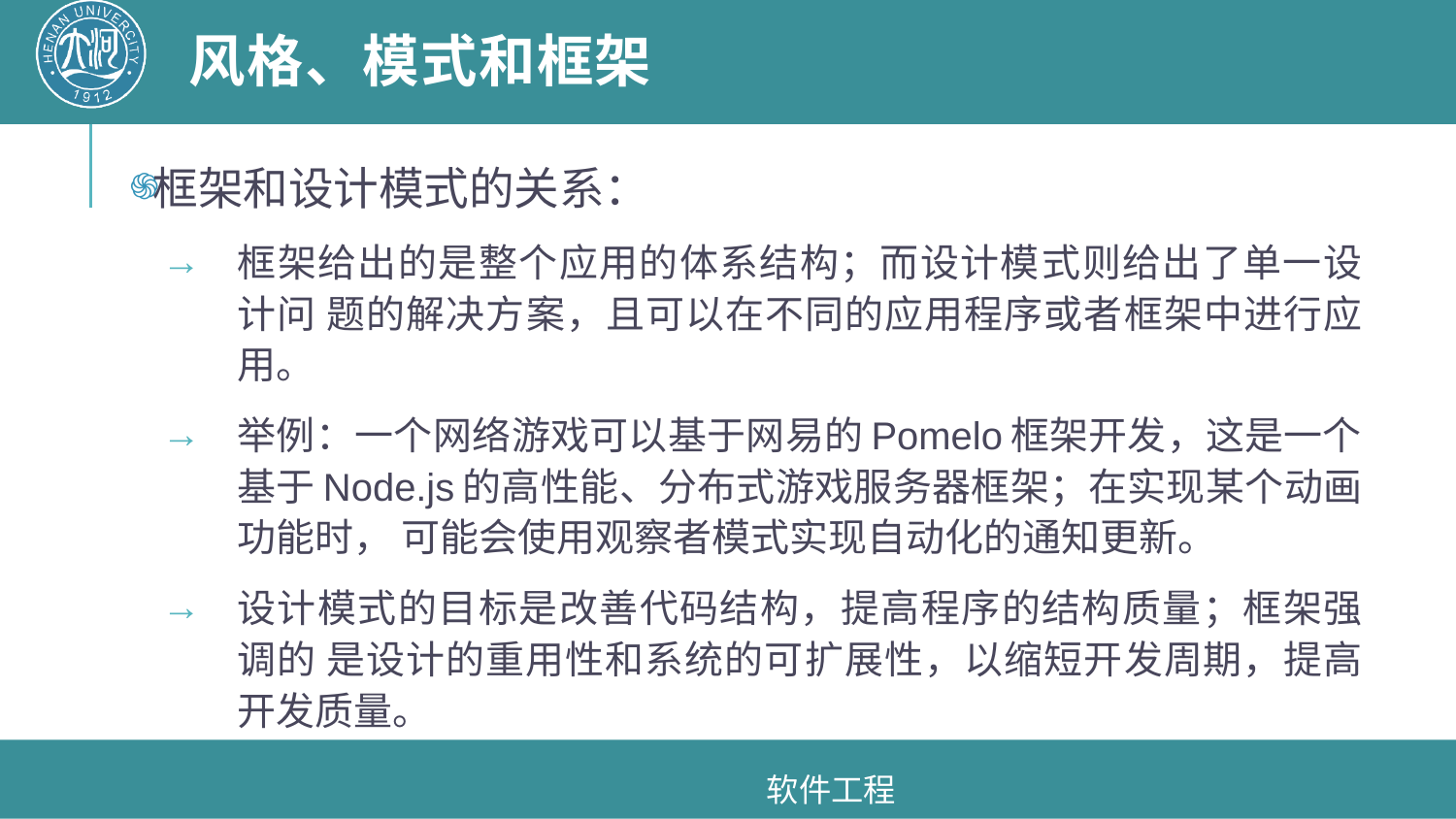

# 风格、模式和框架
框架和设计模式的关系：
框架给出的是整个应用的体系结构；而设计模式则给出了单一设计问 题的解决方案，且可以在不同的应用程序或者框架中进行应用。
举例：一个网络游戏可以基于网易的Pomelo框架开发，这是一个基于Node.js的高性能、分布式游戏服务器框架；在实现某个动画功能时， 可能会使用观察者模式实现自动化的通知更新。
设计模式的目标是改善代码结构，提高程序的结构质量；框架强调的 是设计的重用性和系统的可扩展性，以缩短开发周期，提高开发质量。

软件工程
49